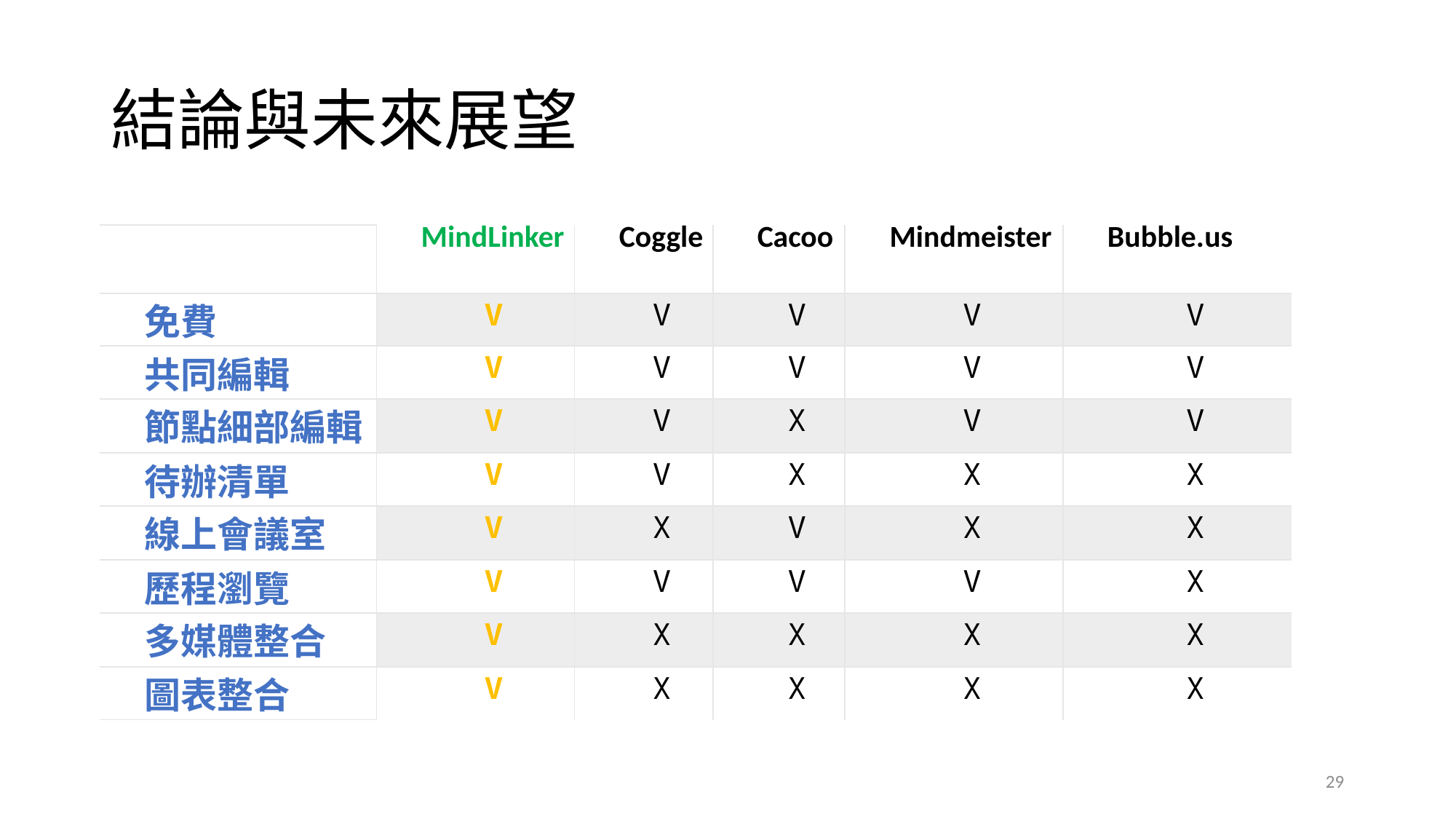

# 結論與未來展望
|  | MindLinker | Coggle | Cacoo | Mindmeister | Bubble.us |
| --- | --- | --- | --- | --- | --- |
| 免費 | V | V | V | V | V |
| 共同編輯 | V | V | V | V | V |
| 節點細部編輯 | V | V | X | V | V |
| 待辦清單 | V | V | X | X | X |
| 線上會議室 | V | X | V | X | X |
| 歷程瀏覽 | V | V | V | V | X |
| 多媒體整合 | V | X | X | X | X |
| 圖表整合 | V | X | X | X | X |
29